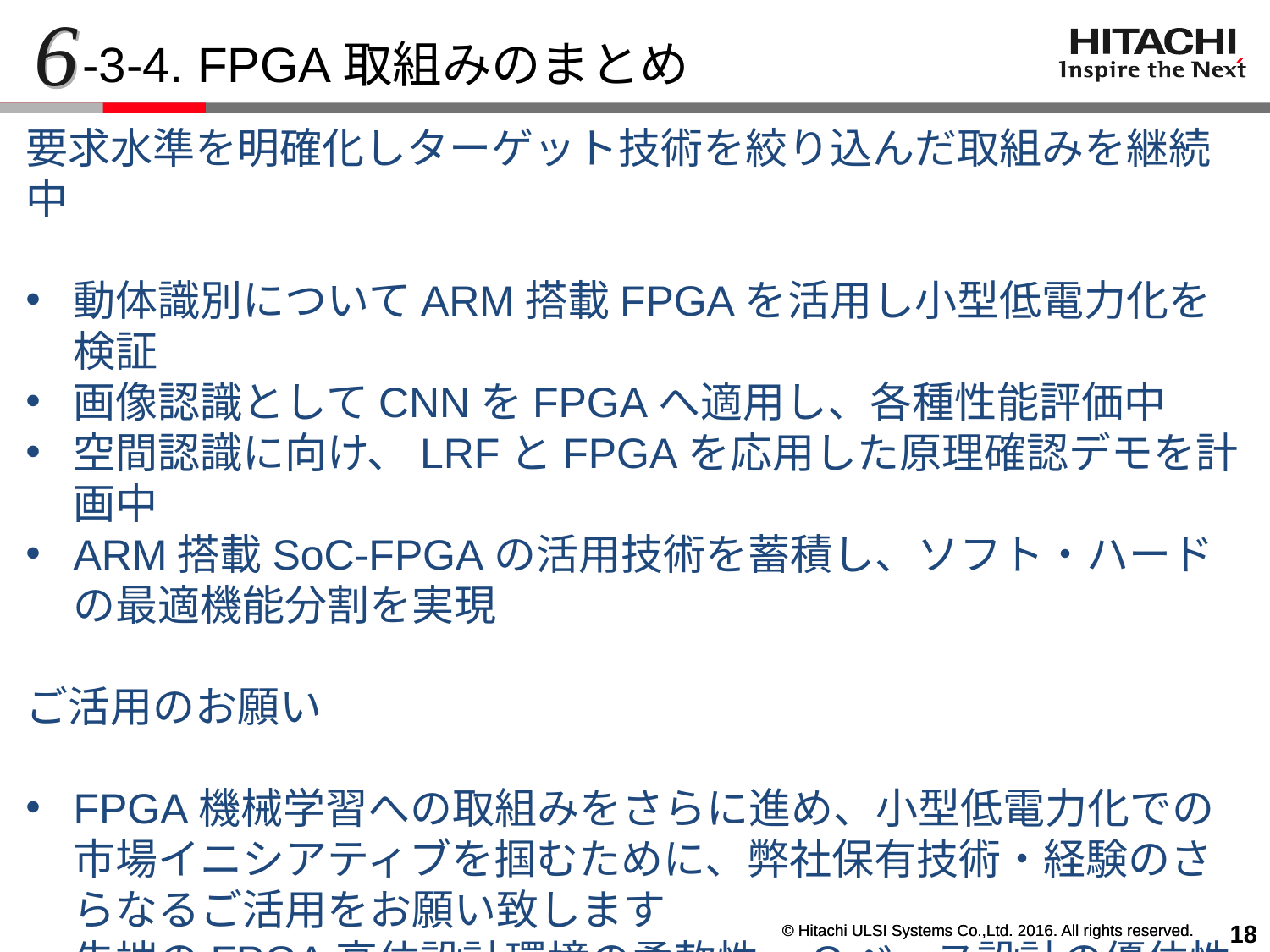

6
-3-4. FPGA取組みのまとめ
要求水準を明確化しターゲット技術を絞り込んだ取組みを継続中

動体識別についてARM搭載FPGAを活用し小型低電力化を検証
画像認識としてCNNをFPGAへ適用し、各種性能評価中
空間認識に向け、LRFとFPGAを応用した原理確認デモを計画中
ARM搭載SoC-FPGAの活用技術を蓄積し、ソフト・ハードの最適機能分割を実現

ご活用のお願い

FPGA機械学習への取組みをさらに進め、小型低電力化での市場イニシアティブを掴むために、弊社保有技術・経験のさらなるご活用をお願い致します
先端のFPGA高位設計環境の柔軟性、Cベース設計の優位性を向上させる取組みについて、ご活用の検討をお願い致します
18